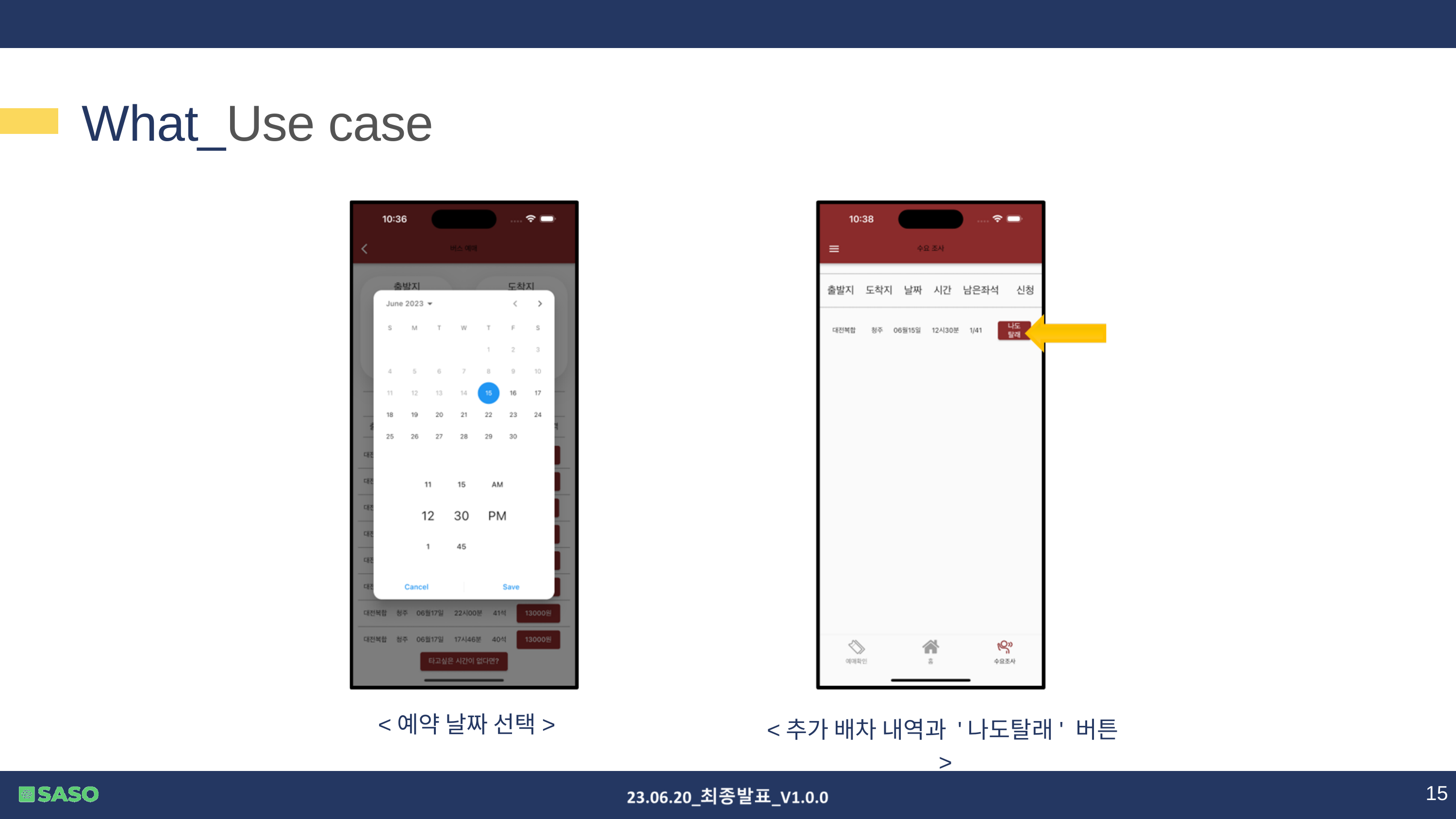

What_Use case

<예약 날짜 선택>
<추가 배차 내역과 '나도탈래' 버튼>

15